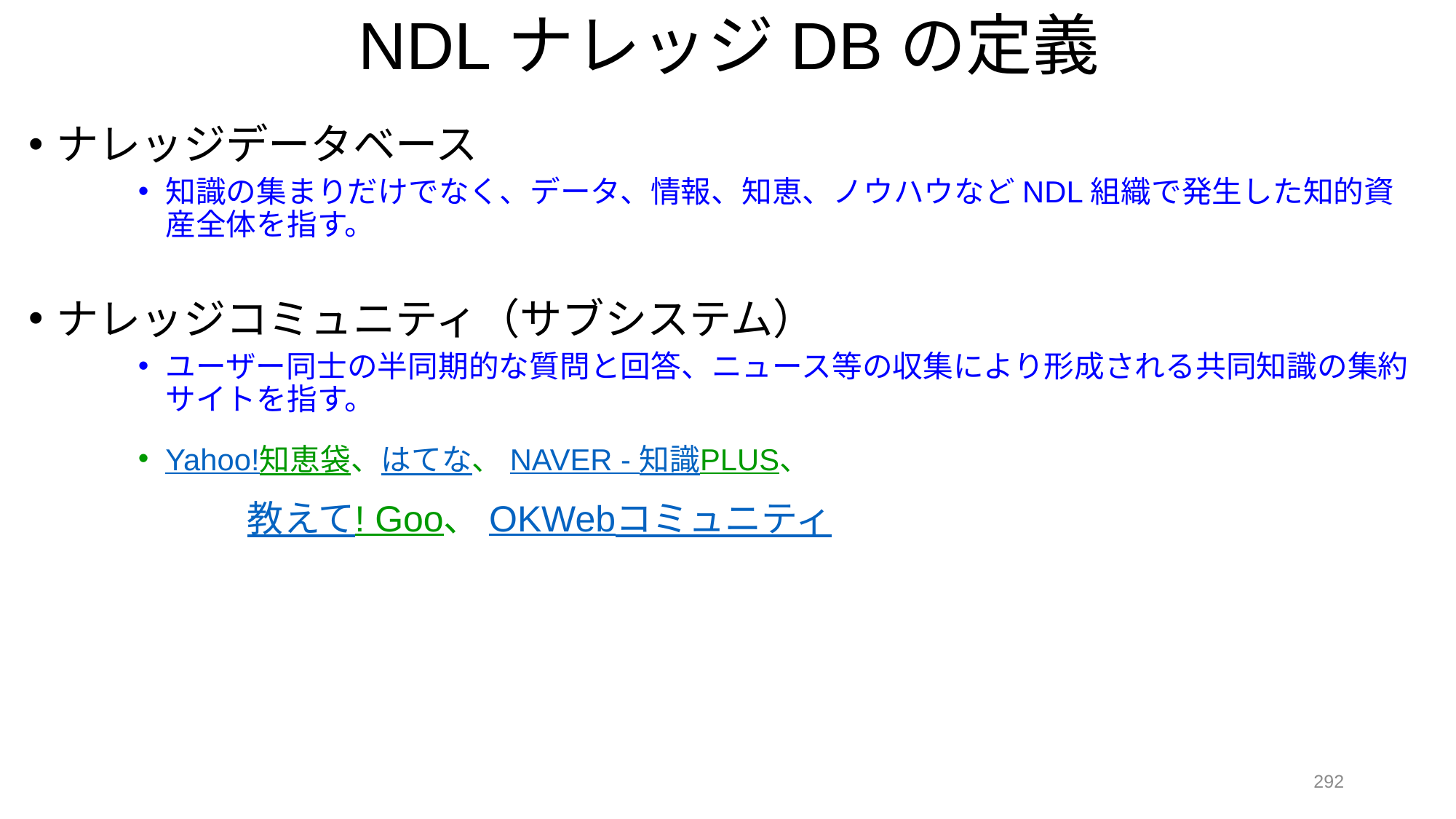

# NDLナレッジDBの定義
ナレッジデータベース
知識の集まりだけでなく、データ、情報、知恵、ノウハウなどNDL組織で発生した知的資産全体を指す。

ナレッジコミュニティ（サブシステム）
ユーザー同士の半同期的な質問と回答、ニュース等の収集により形成される共同知識の集約サイトを指す。
Yahoo!知恵袋、はてな、NAVER - 知識PLUS、
　　　　　　教えて! Goo、OKWebコミュニティ

292